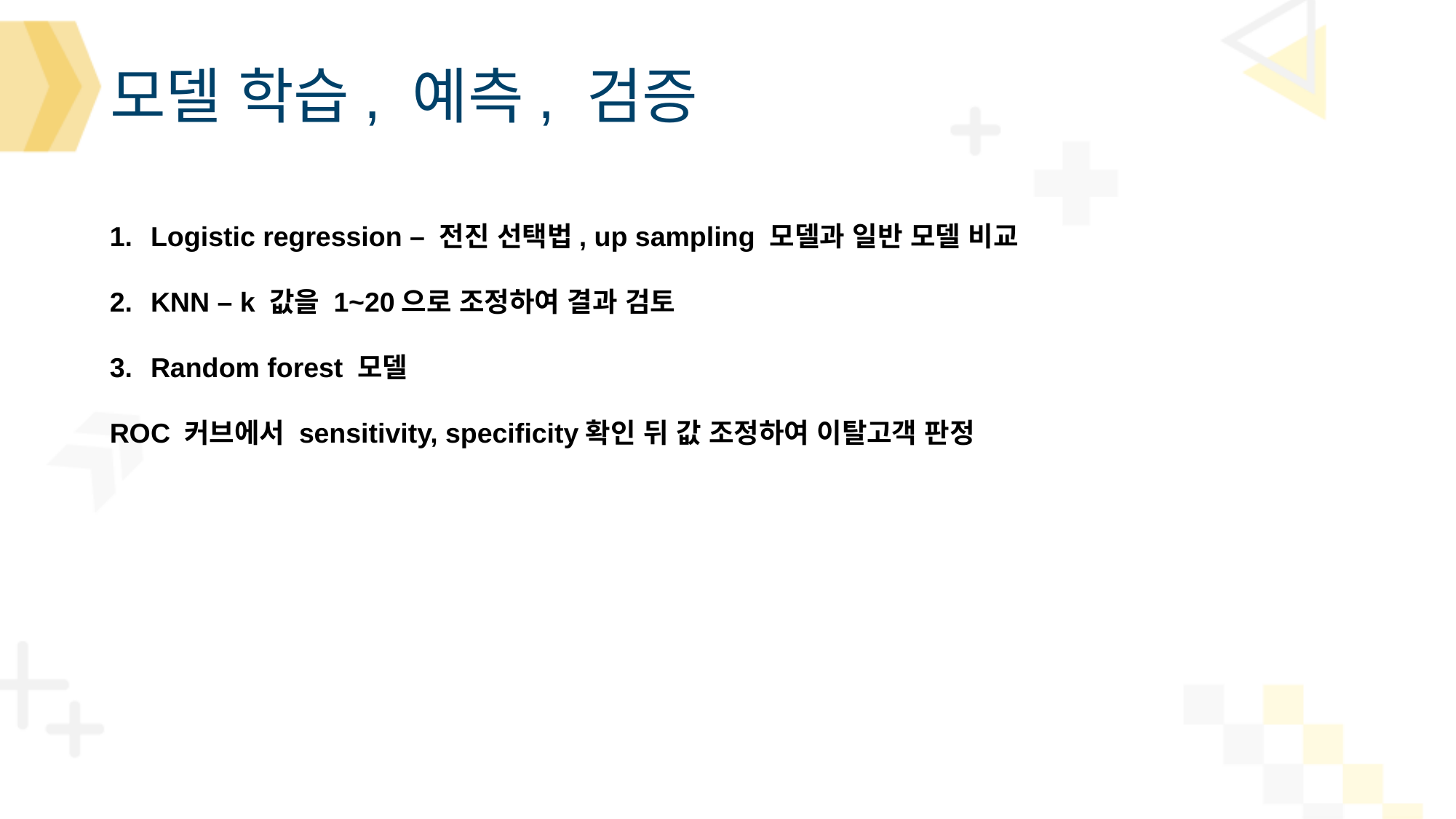

# 모델 학습, 예측, 검증
Logistic regression – 전진 선택법, up sampling 모델과 일반 모델 비교
KNN – k 값을 1~20으로 조정하여 결과 검토
Random forest 모델
ROC 커브에서 sensitivity, specificity확인 뒤 값 조정하여 이탈고객 판정